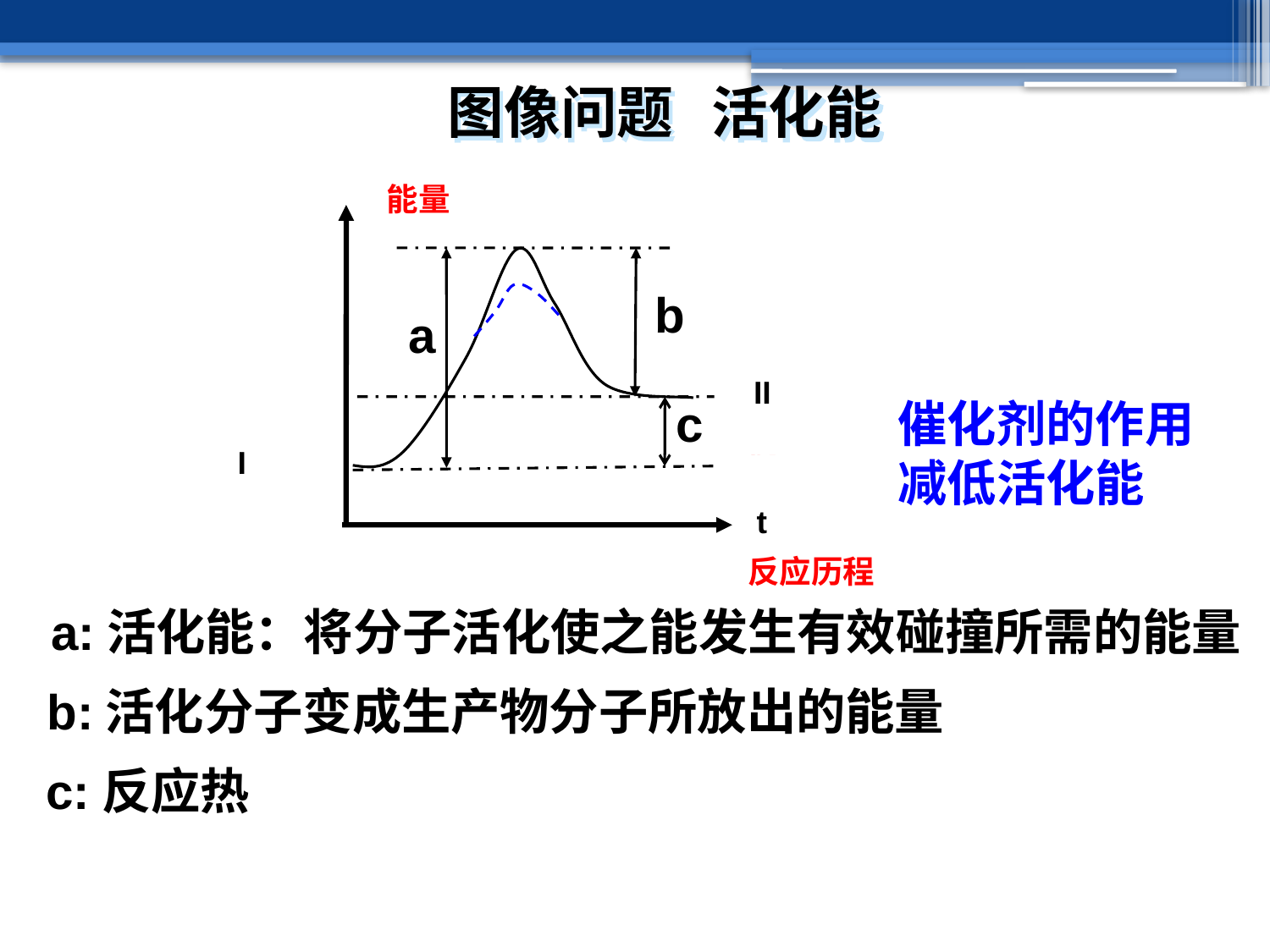

图像问题   活化能
能量

b

a
   II

生产物的总能量
c
催化剂的作用
减低活化能

反应物的总能量
   I

t
反应历程
a:活化能：将分子活化使之能发生有效碰撞所需的能量
b:活化分子变成生产物分子所放出的能量
c:反应热